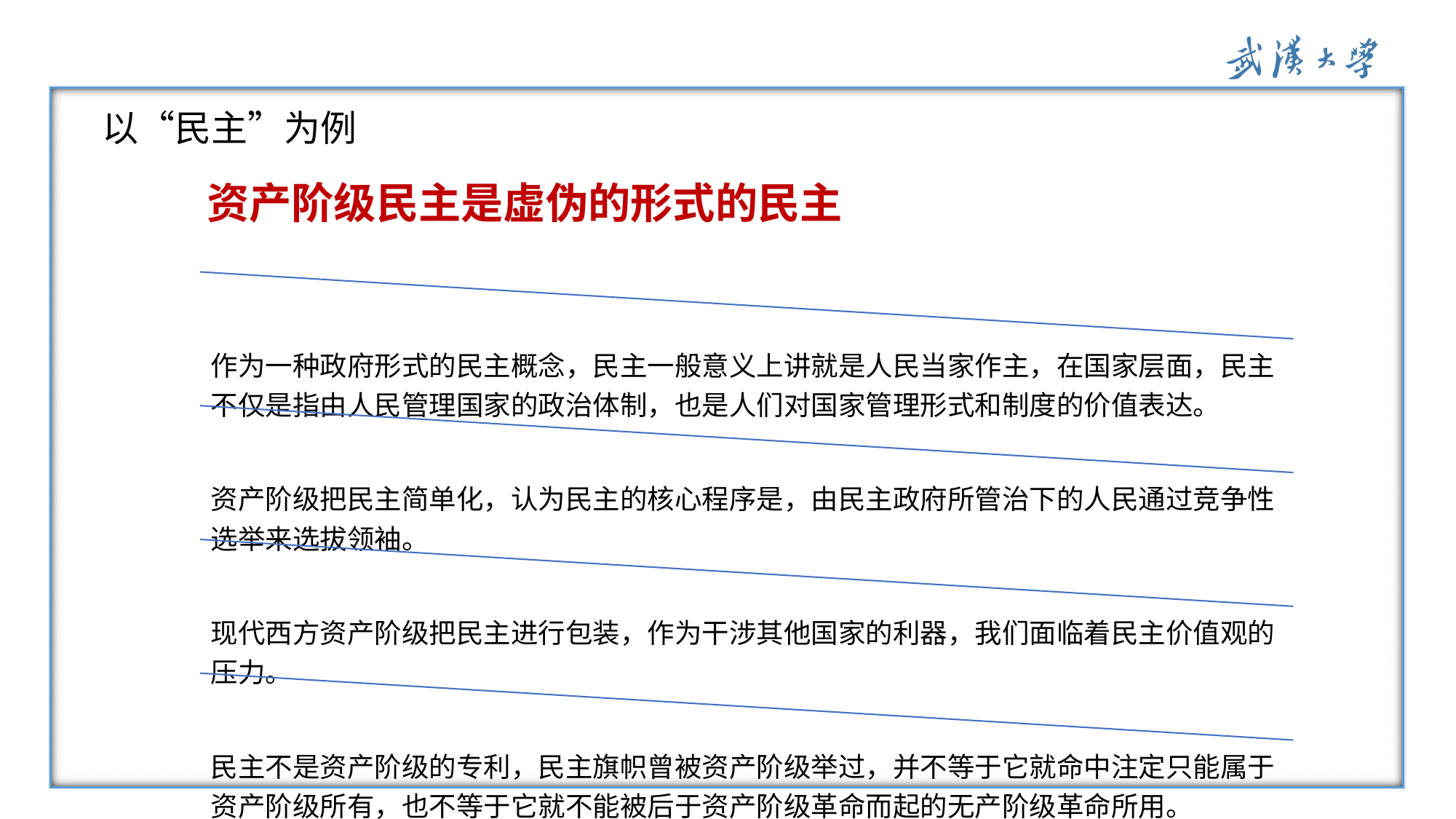

以“民主”为例
　资产阶级民主是虚伪的形式的民主
作为一种政府形式的民主概念，民主一般意义上讲就是人民当家作主，在国家层面，民主不仅是指由人民管理国家的政治体制，也是人们对国家管理形式和制度的价值表达。
资产阶级把民主简单化，认为民主的核心程序是，由民主政府所管治下的人民通过竞争性选举来选拔领袖。
现代西方资产阶级把民主进行包装，作为干涉其他国家的利器，我们面临着民主价值观的压力。
民主不是资产阶级的专利，民主旗帜曾被资产阶级举过，并不等于它就命中注定只能属于资产阶级所有，也不等于它就不能被后于资产阶级革命而起的无产阶级革命所用。